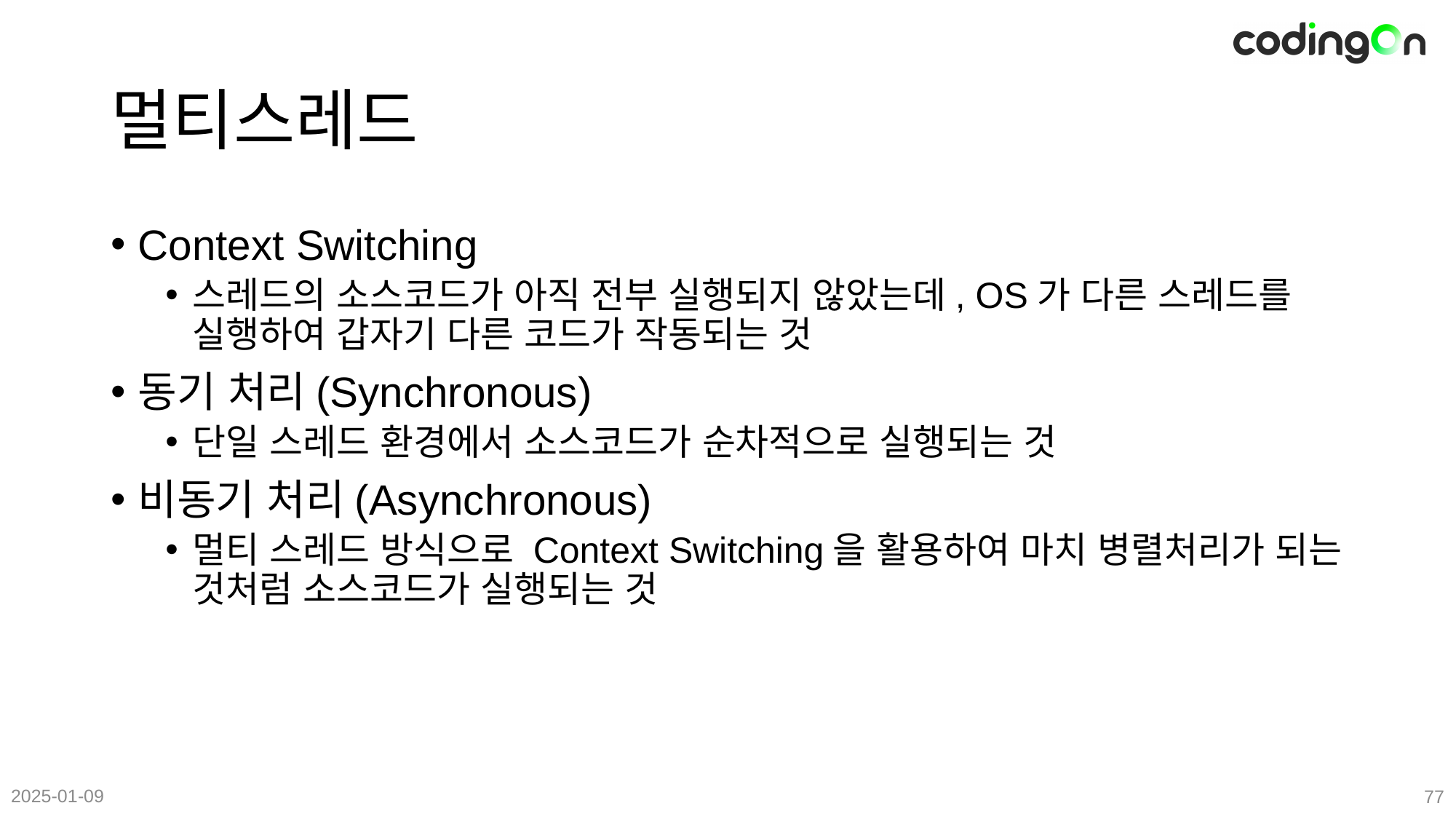

# 멀티스레드
Context Switching
스레드의 소스코드가 아직 전부 실행되지 않았는데, OS가 다른 스레드를 실행하여 갑자기 다른 코드가 작동되는 것
동기 처리(Synchronous)
단일 스레드 환경에서 소스코드가 순차적으로 실행되는 것
비동기 처리(Asynchronous)
멀티 스레드 방식으로 Context Switching을 활용하여 마치 병렬처리가 되는 것처럼 소스코드가 실행되는 것
2025-01-09
77